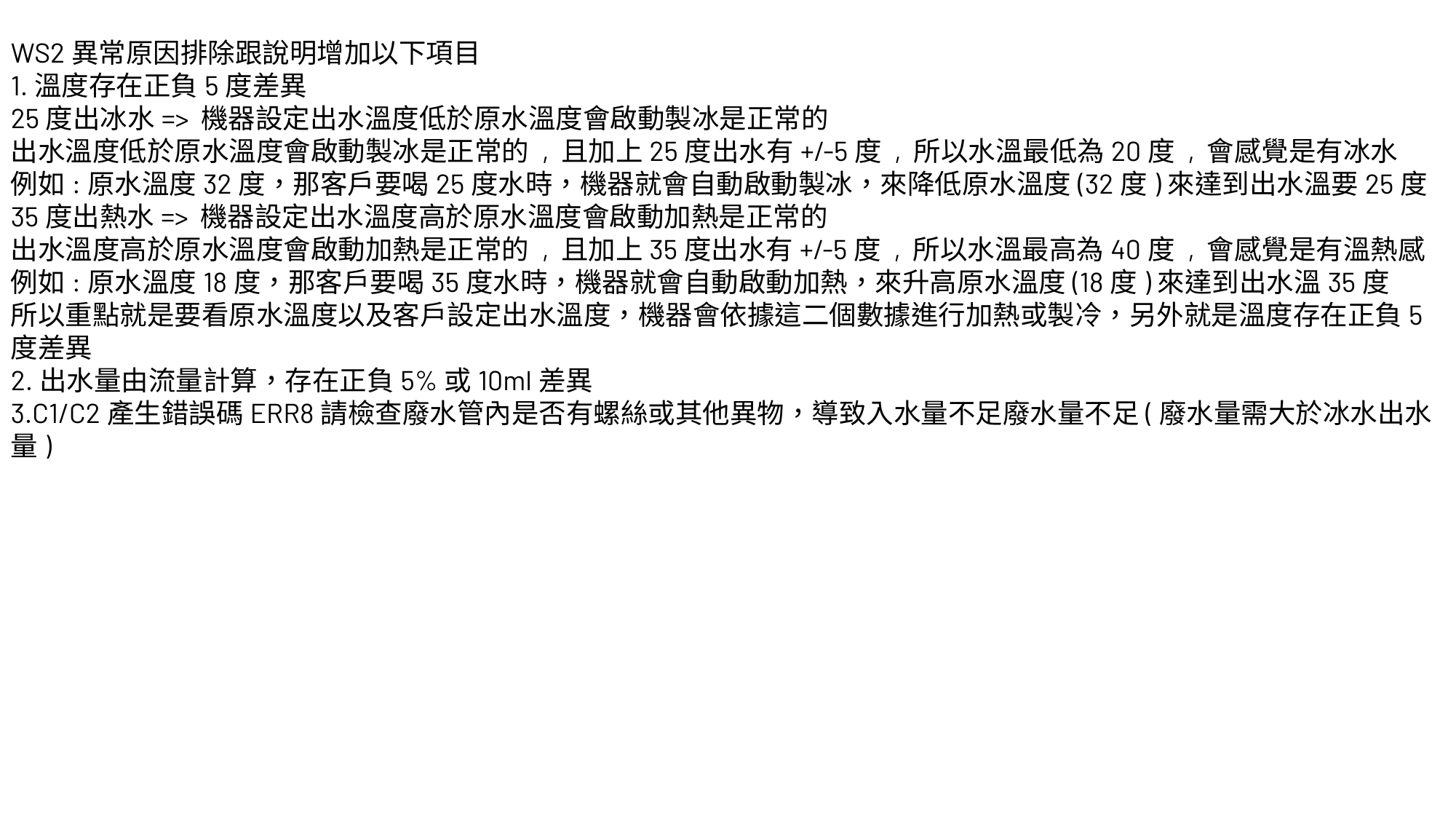

WS2異常原因排除跟說明增加以下項目
1.溫度存在正負5度差異
25度出冰水=> 機器設定出水溫度低於原水溫度會啟動製冰是正常的
出水溫度低於原水溫度會啟動製冰是正常的 , 且加上25度出水有+/-5度 , 所以水溫最低為20度 , 會感覺是有冰水
例如:原水溫度32度，那客戶要喝25度水時，機器就會自動啟動製冰，來降低原水溫度(32度)來達到出水溫要25度
35度出熱水=> 機器設定出水溫度高於原水溫度會啟動加熱是正常的
出水溫度高於原水溫度會啟動加熱是正常的 , 且加上35度出水有+/-5度 , 所以水溫最高為40度 , 會感覺是有溫熱感
例如:原水溫度18度，那客戶要喝35度水時，機器就會自動啟動加熱，來升高原水溫度(18度)來達到出水溫35度
所以重點就是要看原水溫度以及客戶設定出水溫度，機器會依據這二個數據進行加熱或製冷，另外就是溫度存在正負5度差異
2.出水量由流量計算，存在正負5%或10ml差異
3.C1/C2產生錯誤碼ERR8請檢查廢水管內是否有螺絲或其他異物，導致入水量不足廢水量不足(廢水量需大於冰水出水量)